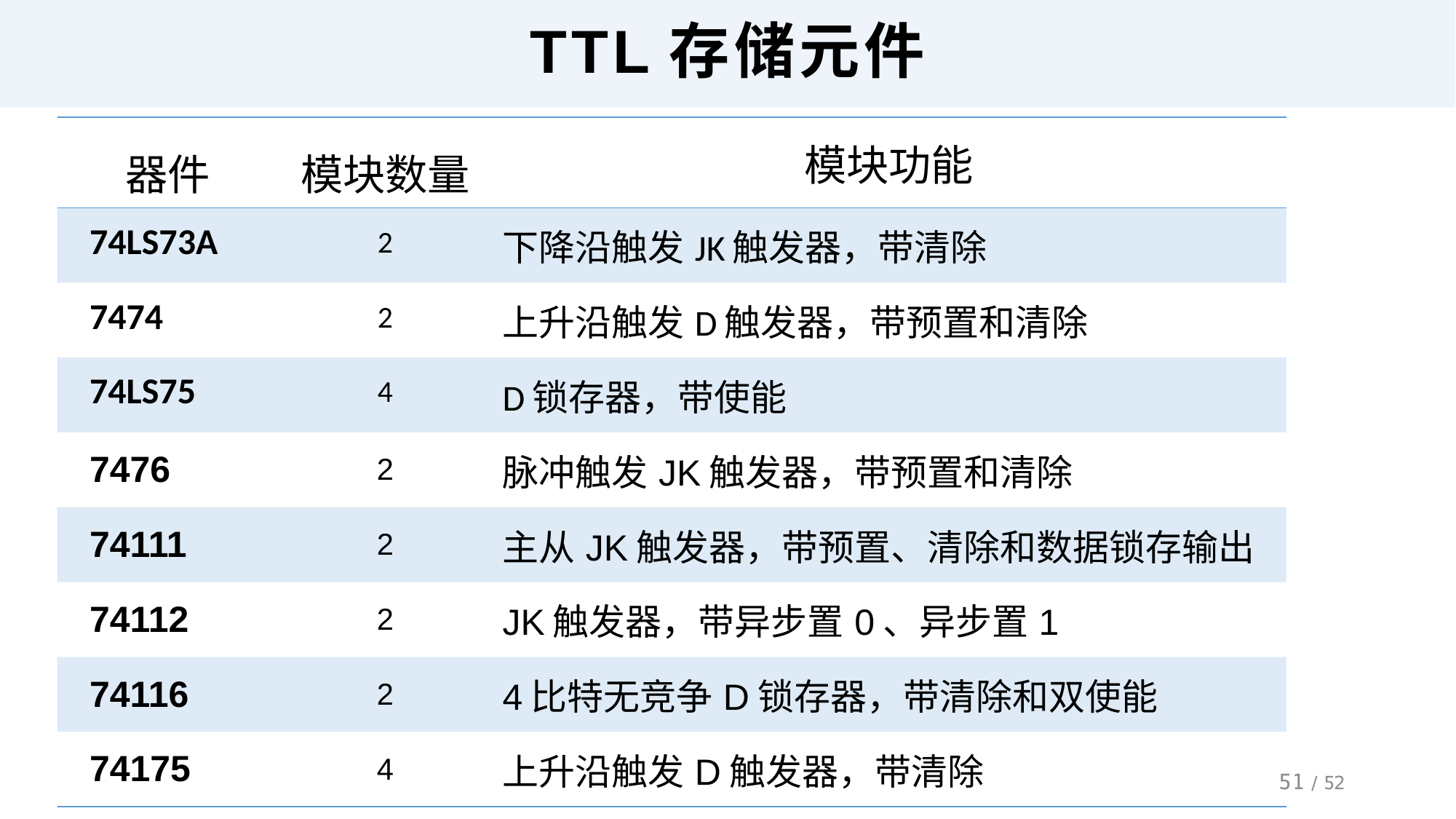

# TTL存储元件
| 器件 | 模块数量 | 模块功能 |
| --- | --- | --- |
| 74LS73A | 2 | 下降沿触发JK触发器，带清除 |
| 7474 | 2 | 上升沿触发D触发器，带预置和清除 |
| 74LS75 | 4 | D锁存器，带使能 |
| 7476 | 2 | 脉冲触发JK触发器，带预置和清除 |
| 74111 | 2 | 主从JK触发器，带预置、清除和数据锁存输出 |
| 74112 | 2 | JK触发器，带异步置0、异步置1 |
| 74116 | 2 | 4比特无竞争D锁存器，带清除和双使能 |
| 74175 | 4 | 上升沿触发D触发器，带清除 |
51 / 52